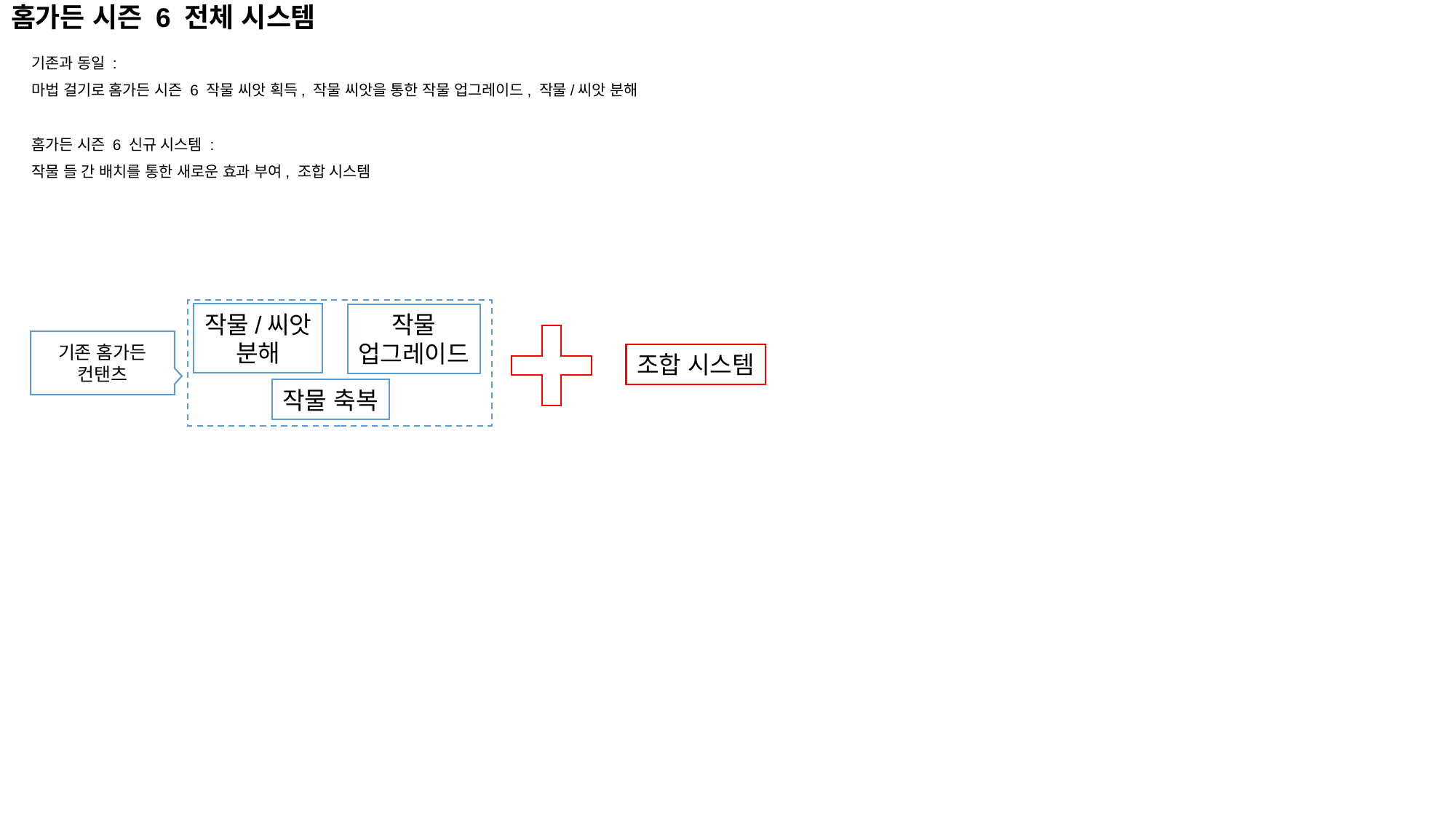

# 홈가든 시즌 6 전체 시스템
기존과 동일 :
마법 걸기로 홈가든 시즌 6 작물 씨앗 획득, 작물 씨앗을 통한 작물 업그레이드, 작물/씨앗 분해

홈가든 시즌 6 신규 시스템 :
작물 들 간 배치를 통한 새로운 효과 부여, 조합 시스템

작물/씨앗
분해
작물
업그레이드

기존 홈가든
컨탠츠
조합 시스템
작물 축복